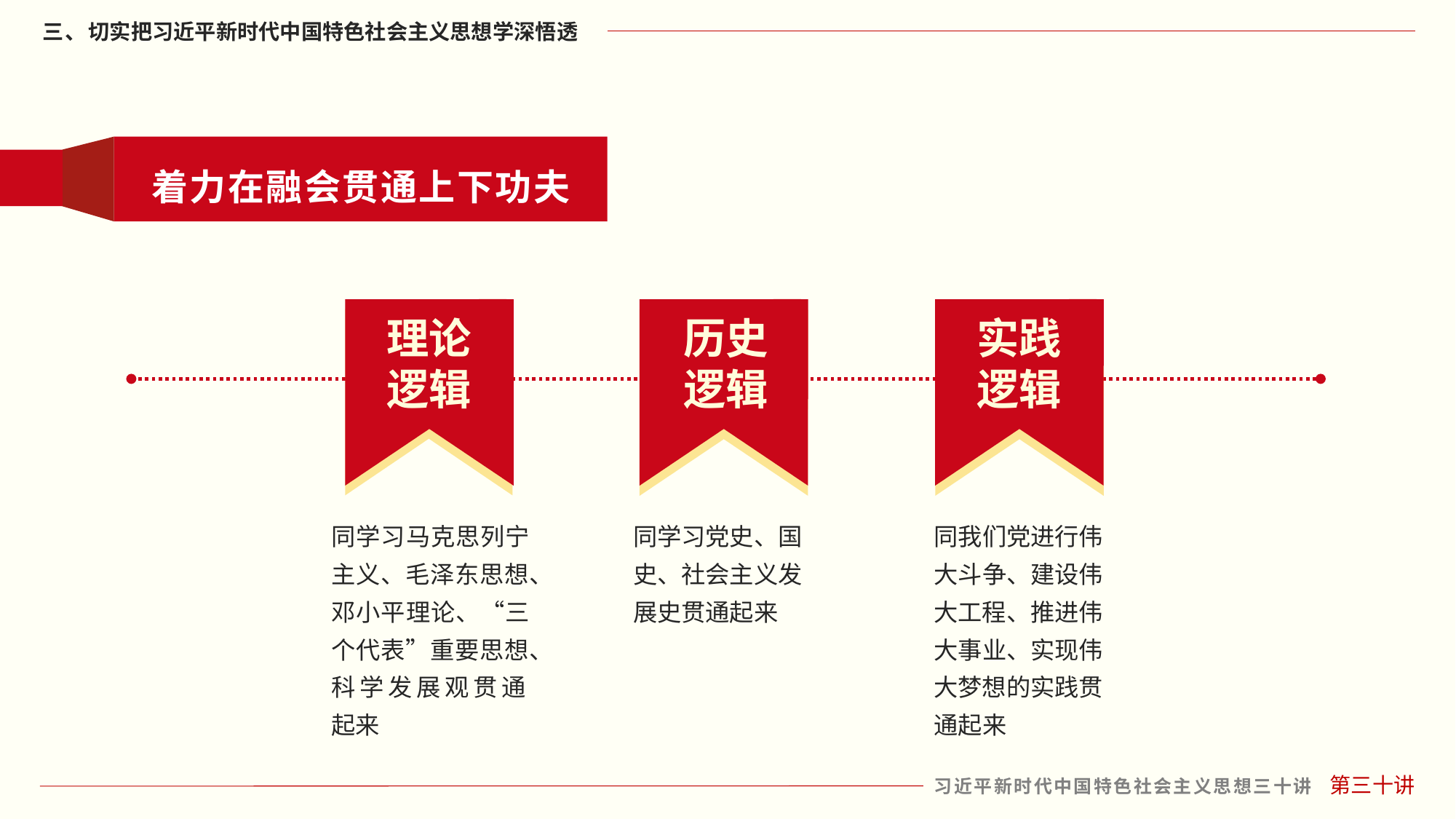

着力在融会贯通上下功夫

理论
逻辑
同学习马克思列宁主义、毛泽东思想、邓小平理论、“三个代表”重要思想、科学发展观贯通
起来

历史
逻辑
同学习党史、国史、社会主义发展史贯通起来

实践
逻辑
同我们党进行伟大斗争、建设伟大工程、推进伟大事业、实现伟大梦想的实践贯通起来